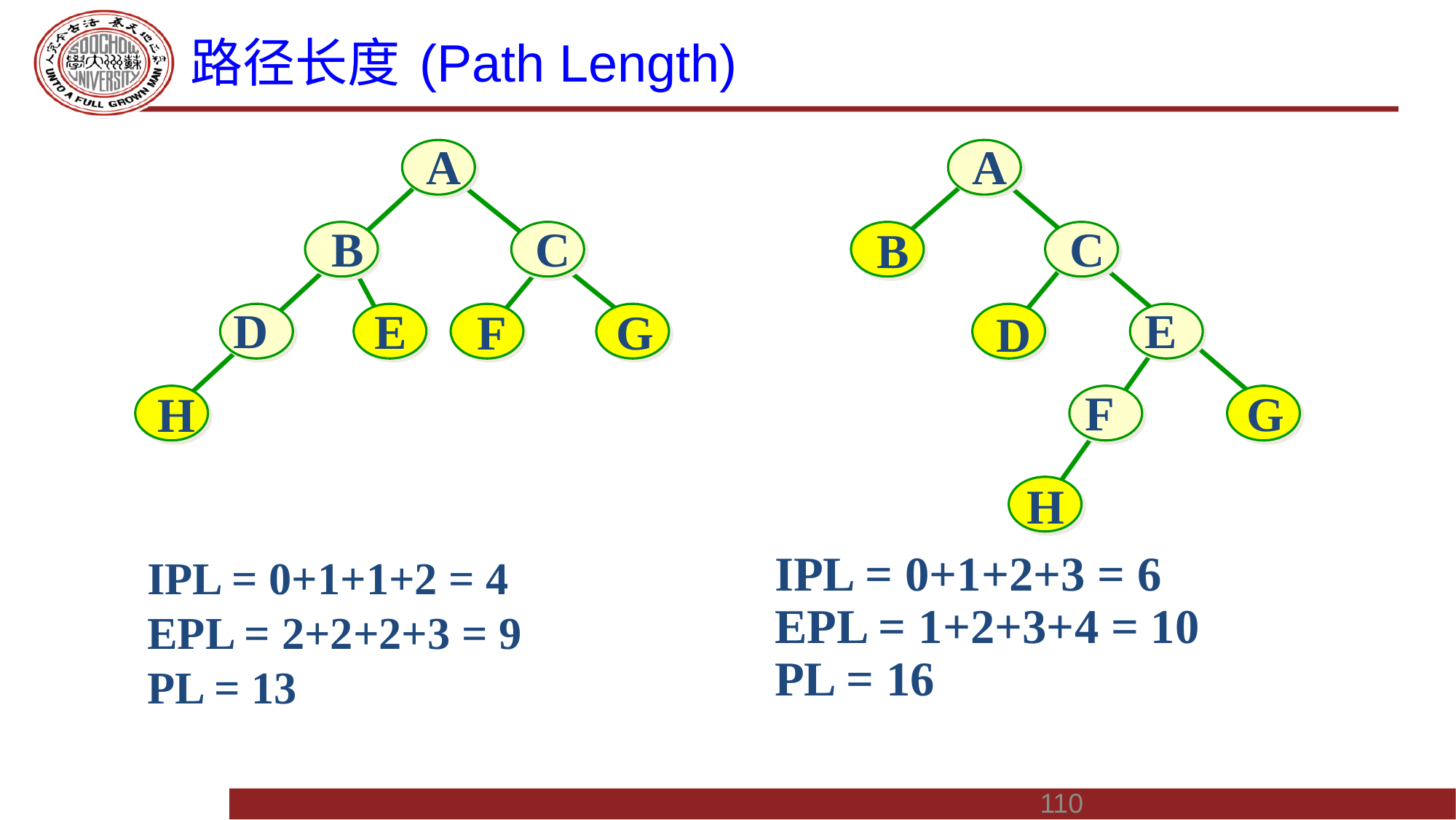

# 路径长度 (Path Length)
A
A

B
C
C
B

D
E
E
F
G
D

F
G
H

H

IPL = 0+1+2+3 = 6
EPL = 1+2+3+4 = 10
PL = 16
IPL = 0+1+1+2 = 4
EPL = 2+2+2+3 = 9
PL = 13
110